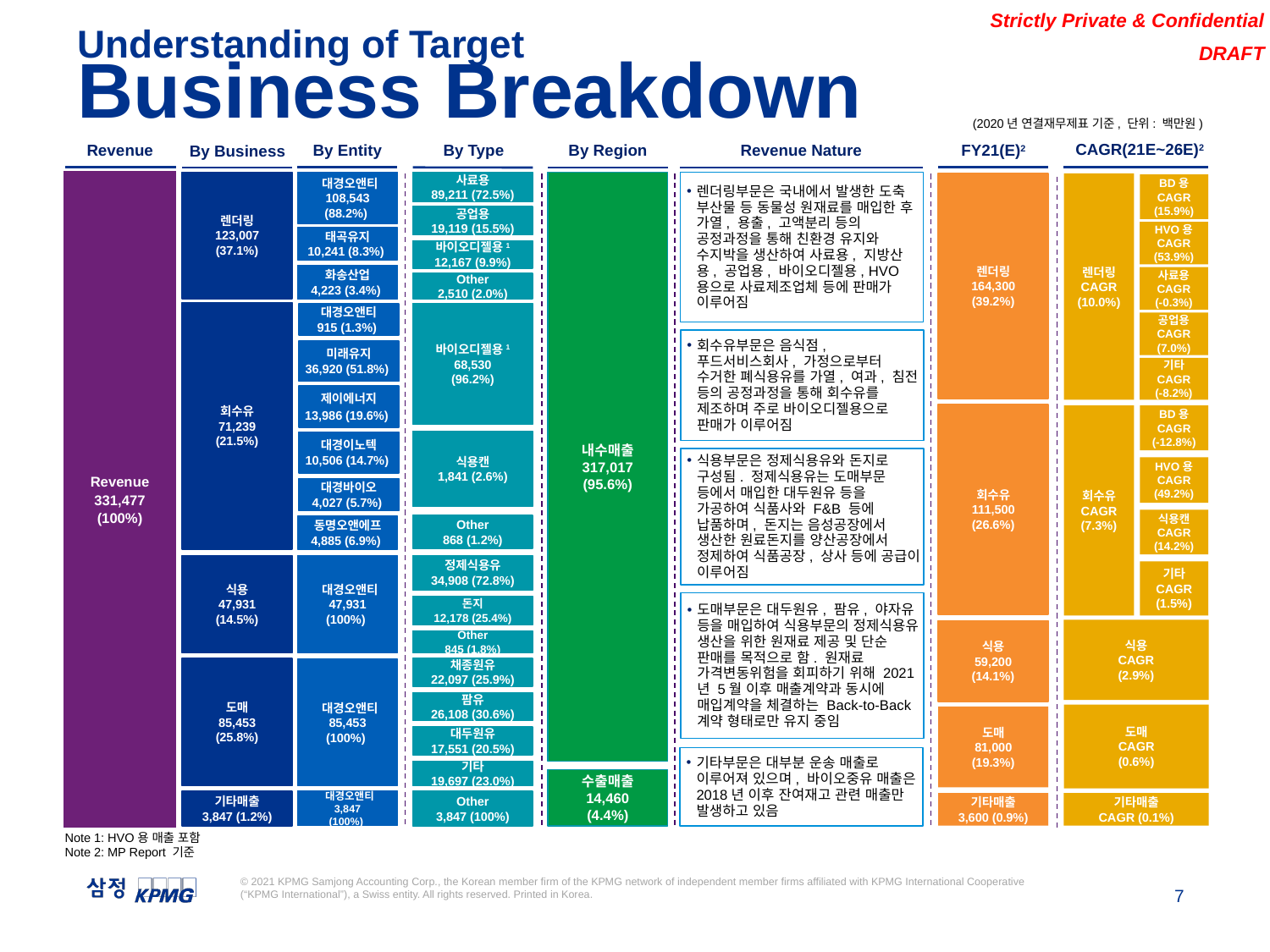

Understanding of Target
Business Breakdown
(2020년 연결재무제표 기준, 단위: 백만원)
CAGR(21E~26E)2

Revenue
By Business
By Entity
By Type
By Region
Revenue Nature
FY21(E)2
Revenue
331,477
(100%)
내수매출
317,017
(95.6%)
렌더링부문은 국내에서 발생한 도축 부산물 등 동물성 원재료를 매입한 후 가열, 용출, 고액분리 등의 공정과정을 통해 친환경 유지와 수지박을 생산하여 사료용, 지방산용, 공업용, 바이오디젤용, HVO용으로 사료제조업체 등에 판매가 이루어짐
렌더링
123,007
(37.1%)
 대경오앤티
108,543
(88.2%)
사료용
89,211 (72.5%)
렌더링
CAGR
(10.0%)
렌더링
164,300
(39.2%)
BD용
CAGR
(15.9%)
공업용
19,119 (15.5%)
HVO용
CAGR
(53.9%)
태곡유지
10,241 (8.3%)
바이오디젤용1
12,167 (9.9%)
화송산업
4,223 (3.4%)
사료용 CAGR
(-0.3%)
Other
2,510 (2.0%)
회수유
71,239
(21.5%)
바이오디젤용1
68,530
(96.2%)
대경오앤티
915 (1.3%)
공업용
CAGR
(7.0%)

회수유부문은 음식점, 푸드서비스회사, 가정으로부터 수거한 폐식용유를 가열, 여과, 침전 등의 공정과정을 통해 회수유를 제조하며 주로 바이오디젤용으로 판매가 이루어짐

미래유지
36,920 (51.8%)
기타
CAGR
(-8.2%)
제이에너지
13,986 (19.6%)
회수유
111,500
(26.6%)
회수유
CAGR
(7.3%)
BD용
CAGR
(-12.8%)
식용캔
1,841 (2.6%)
대경이노텍
10,506 (14.7%)
식용부문은 정제식용유와 돈지로 구성됨. 정제식용유는 도매부문 등에서 매입한 대두원유 등을 가공하여 식품사와 F&B 등에 납품하며, 돈지는 음성공장에서 생산한 원료돈지를 양산공장에서  정제하여 식품공장, 상사 등에 공급이 이루어짐
HVO용
CAGR
(49.2%)
대경바이오
4,027 (5.7%)
식용캔
CAGR
(14.2%)
Other
868 (1.2%)
동명오앤에프
4,885 (6.9%)
정제식용유
34,908 (72.8%)
식용
47,931
(14.5%)
 대경오앤티
47,931
(100%)
기타
CAGR
(1.5%)
도매부문은 대두원유, 팜유, 야자유 등을 매입하여 식용부문의 정제식용유 생산을 위한 원재료 제공 및 단순 판매를 목적으로 함. 원재료 가격변동위험을 회피하기 위해 2021년 5월 이후 매출계약과 동시에 매입계약을 체결하는 Back-to-Back 계약 형태로만 유지 중임
돈지
12,178 (25.4%)
식용
CAGR
(2.9%)
식용
59,200
(14.1%)
Other
845 (1.8%)
도매
85,453
(25.8%)
채종원유
22,097 (25.9%)
 대경오앤티
85,453
(100%)
팜유
26,108 (30.6%)
도매
CAGR
(0.6%)
도매
81,000
(19.3%)
대두원유
17,551 (20.5%)
기타부문은 대부분 운송 매출로 이루어져 있으며, 바이오중유 매출은 2018년 이후 잔여재고 관련 매출만 발생하고 있음
기타
19,697 (23.0%)
수출매출
14,460
(4.4%)
 대경오앤티
3,847
(100%)
Other
3,847 (100%)
기타매출
3,847 (1.2%)
기타매출
3,600 (0.9%)
기타매출
CAGR (0.1%)
Note 1: HVO용 매출 포함
Note 2: MP Report 기준